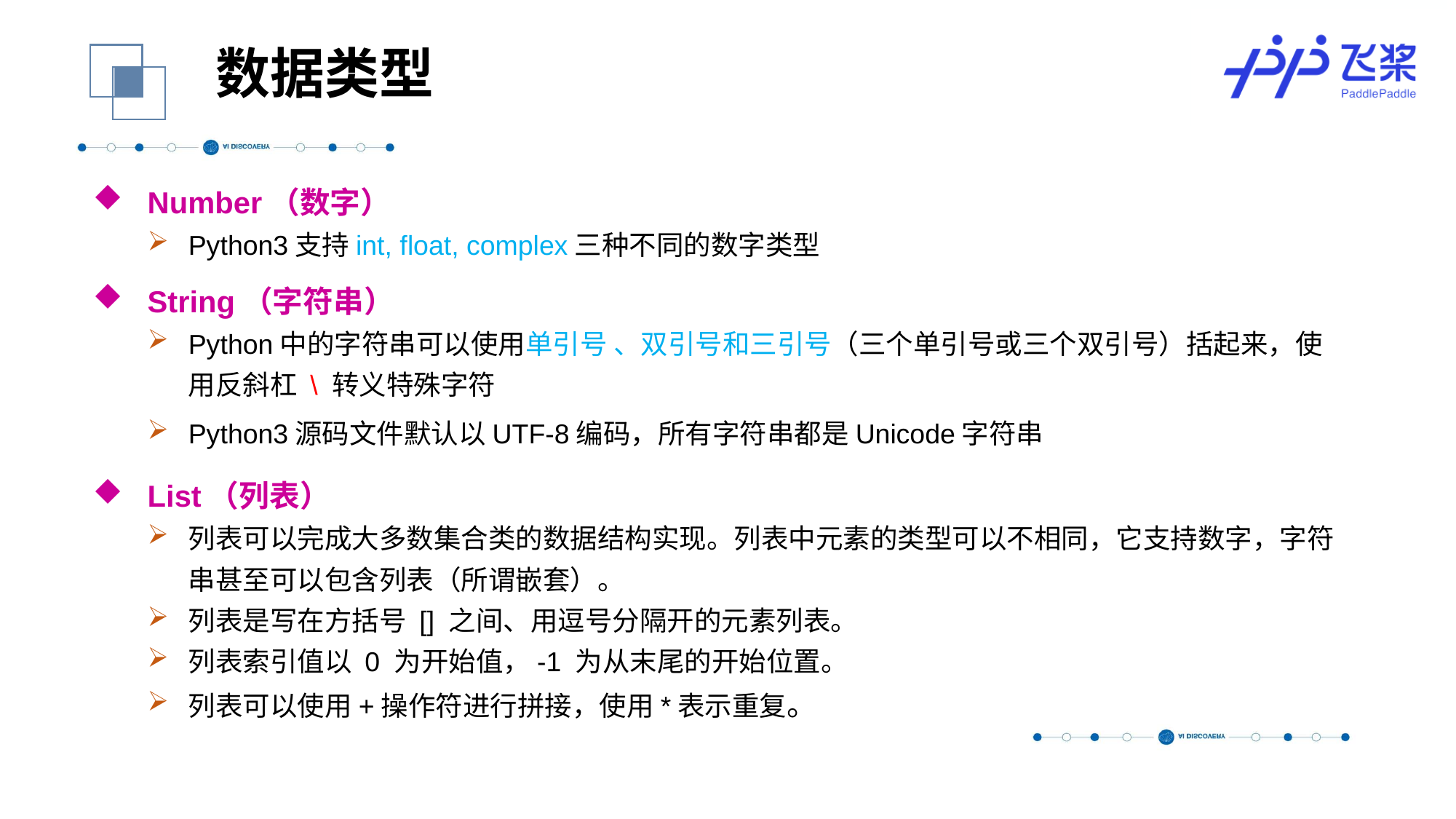

数据类型
Number（数字）
Python3支持int, float, complex三种不同的数字类型
String（字符串）
Python中的字符串可以使用单引号 、双引号和三引号（三个单引号或三个双引号）括起来，使用反斜杠 \ 转义特殊字符
Python3源码文件默认以UTF-8编码，所有字符串都是Unicode字符串
List（列表）
列表可以完成大多数集合类的数据结构实现。列表中元素的类型可以不相同，它支持数字，字符串甚至可以包含列表（所谓嵌套）。
列表是写在方括号 [] 之间、用逗号分隔开的元素列表。
列表索引值以 0 为开始值，-1 为从末尾的开始位置。
列表可以使用+操作符进行拼接，使用*表示重复。